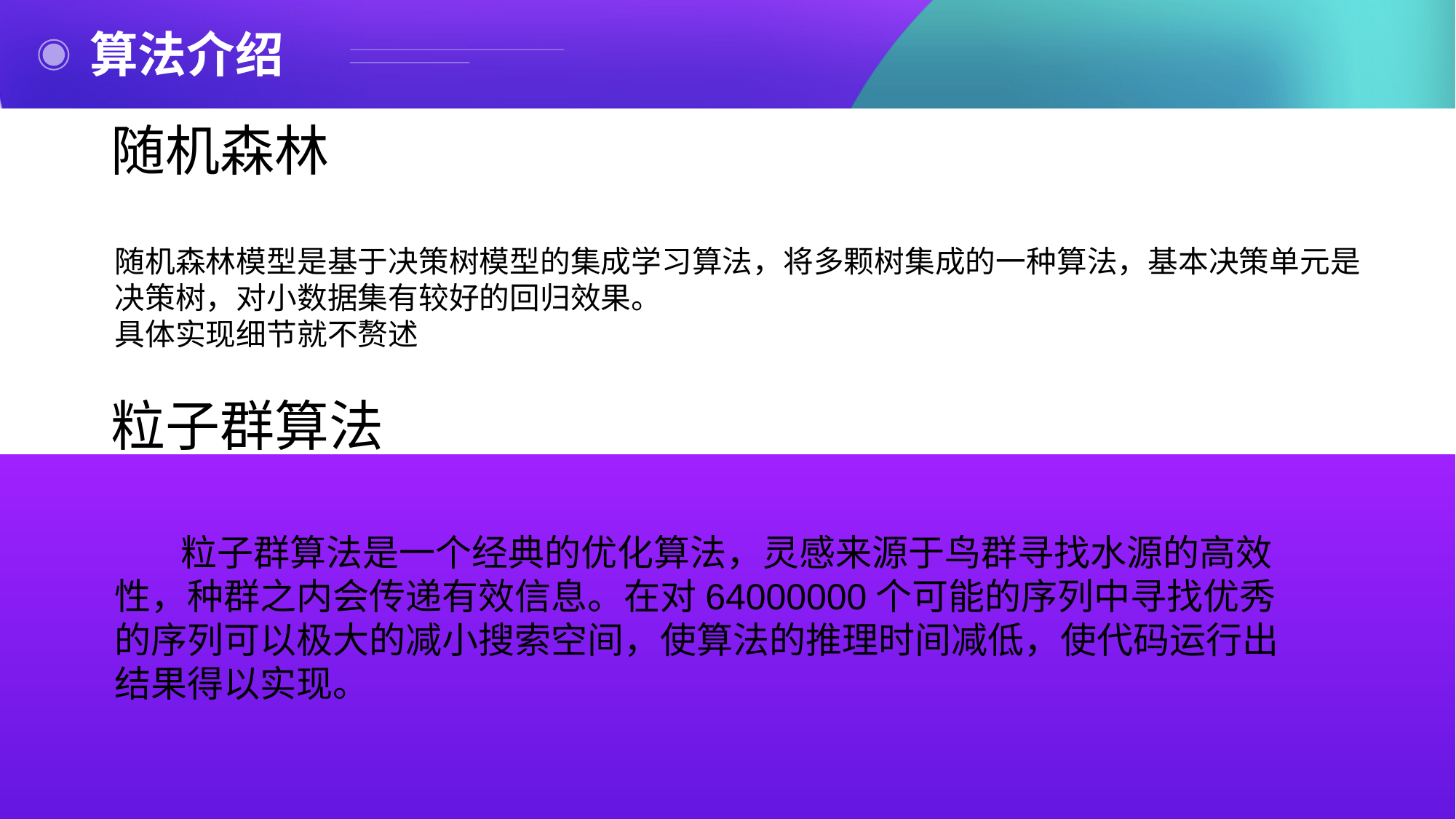

算法介绍
# 随机森林
随机森林模型是基于决策树模型的集成学习算法，将多颗树集成的一种算法，基本决策单元是决策树，对小数据集有较好的回归效果。
具体实现细节就不赘述

粒子群算法

       粒子群算法是一个经典的优化算法，灵感来源于鸟群寻找水源的高效性，种群之内会传递有效信息。在对64000000个可能的序列中寻找优秀的序列可以极大的减小搜索空间，使算法的推理时间减低，使代码运行出结果得以实现。